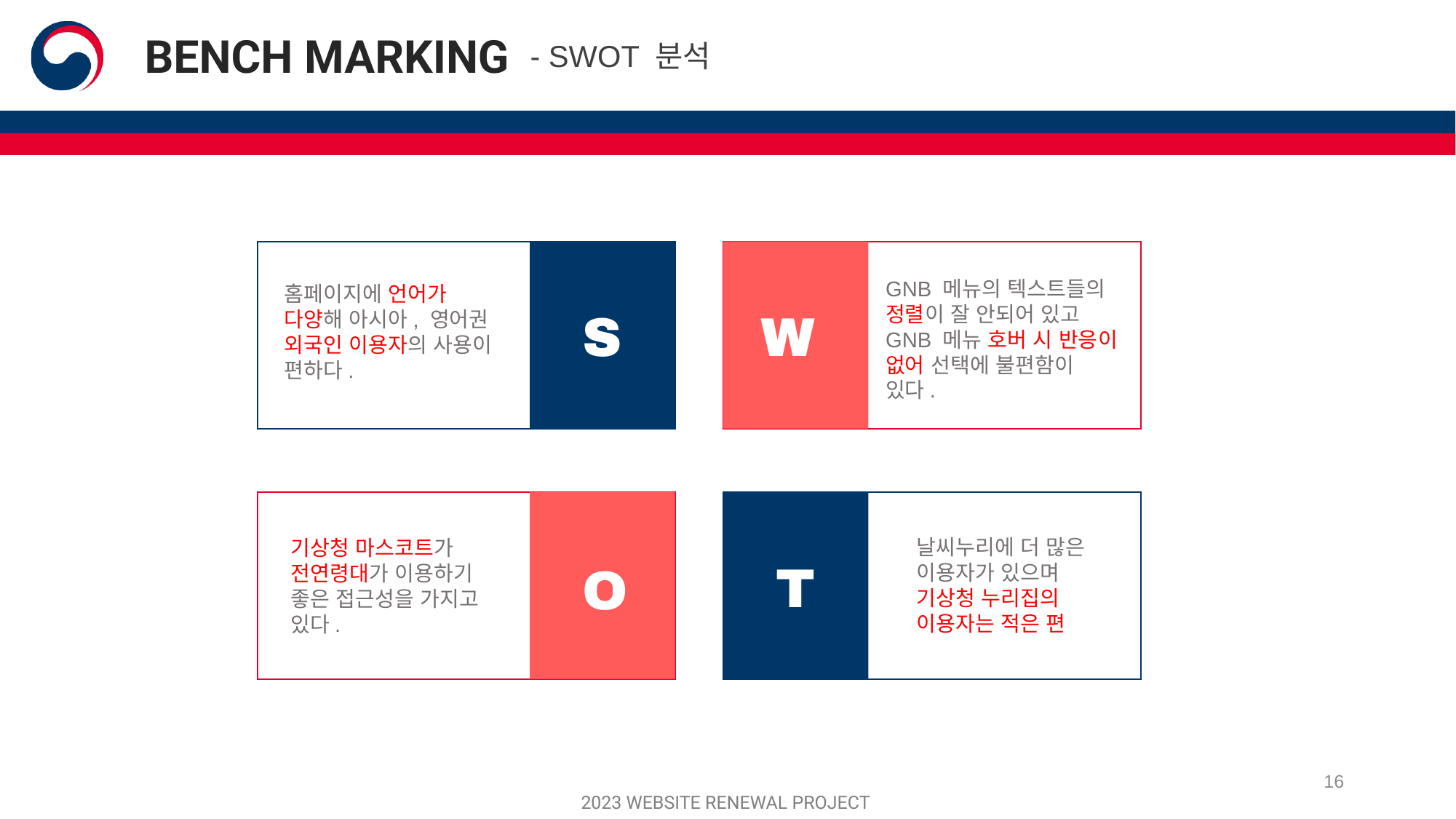

BENCH MARKING
- SWOT 분석

GNB 메뉴의 텍스트들의
정렬이 잘 안되어 있고 GNB 메뉴 호버 시 반응이 없어 선택에 불편함이
있다.
홈페이지에 언어가
다양해 아시아, 영어권
외국인 이용자의 사용이 편하다.
S
W
날씨누리에 더 많은 이용자가 있으며
기상청 누리집의
이용자는 적은 편
기상청 마스코트가
전연령대가 이용하기 좋은 접근성을 가지고 있다.
T
O
16